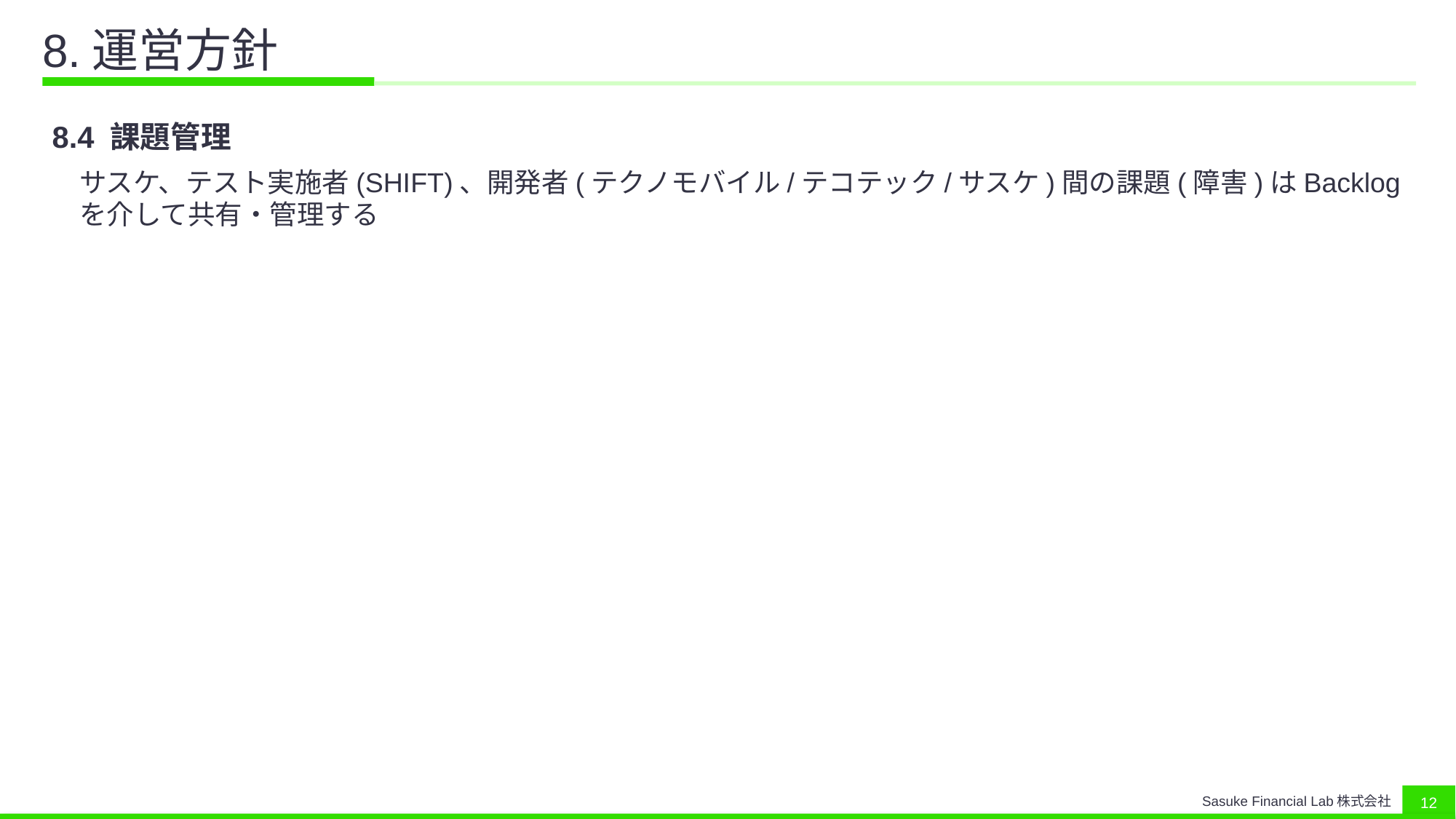

# 8.運営方針
8.4 課題管理
　サスケ、テスト実施者(SHIFT)、開発者(テクノモバイル/テコテック/サスケ)間の課題(障害)はBacklogを介して共有・管理する
12
Sasuke Financial Lab株式会社